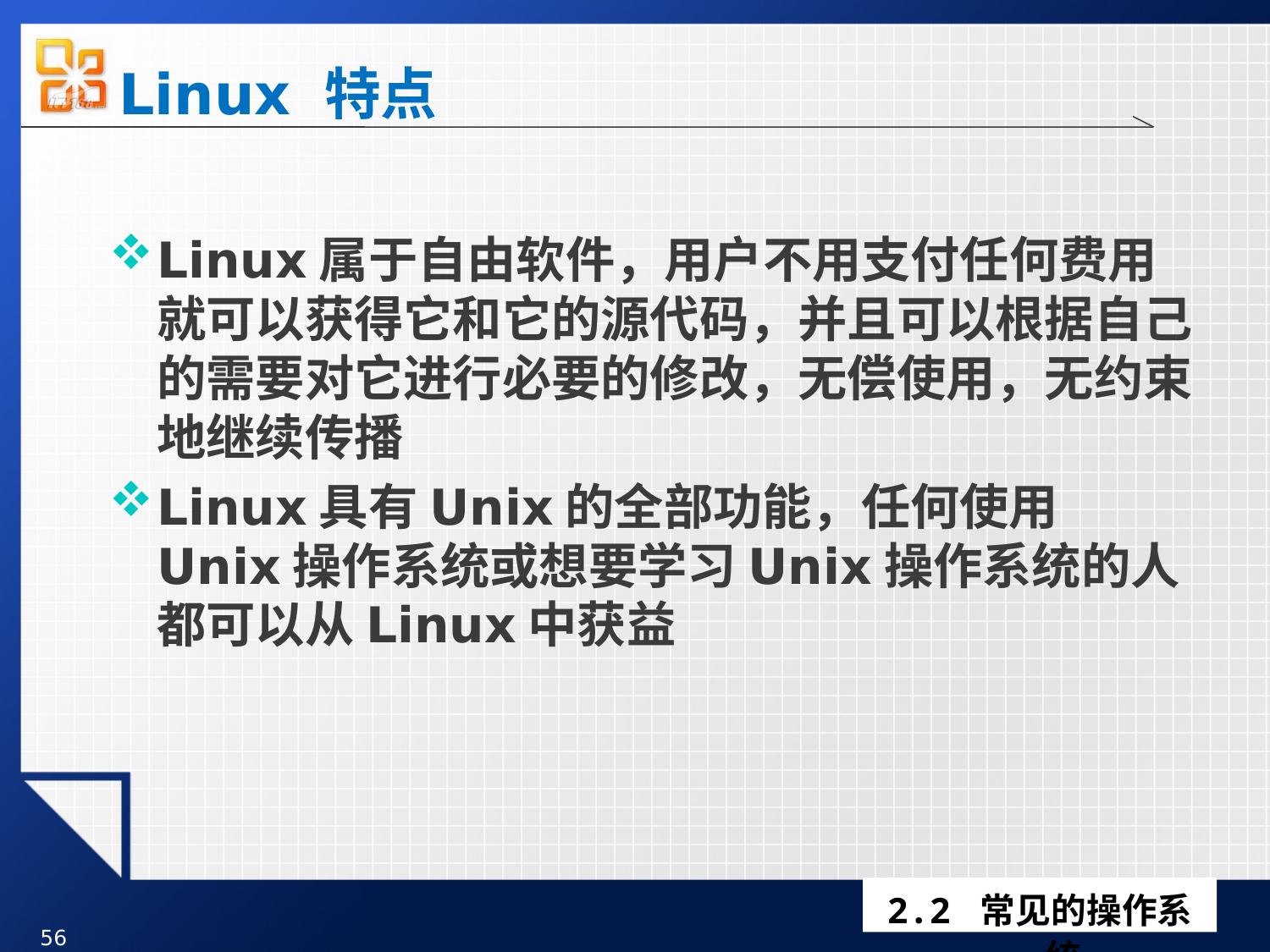

56
# Linux 特点
Linux属于自由软件，用户不用支付任何费用就可以获得它和它的源代码，并且可以根据自己的需要对它进行必要的修改，无偿使用，无约束地继续传播
Linux具有Unix的全部功能，任何使用Unix操作系统或想要学习Unix操作系统的人都可以从Linux中获益
2.2 常见的操作系统